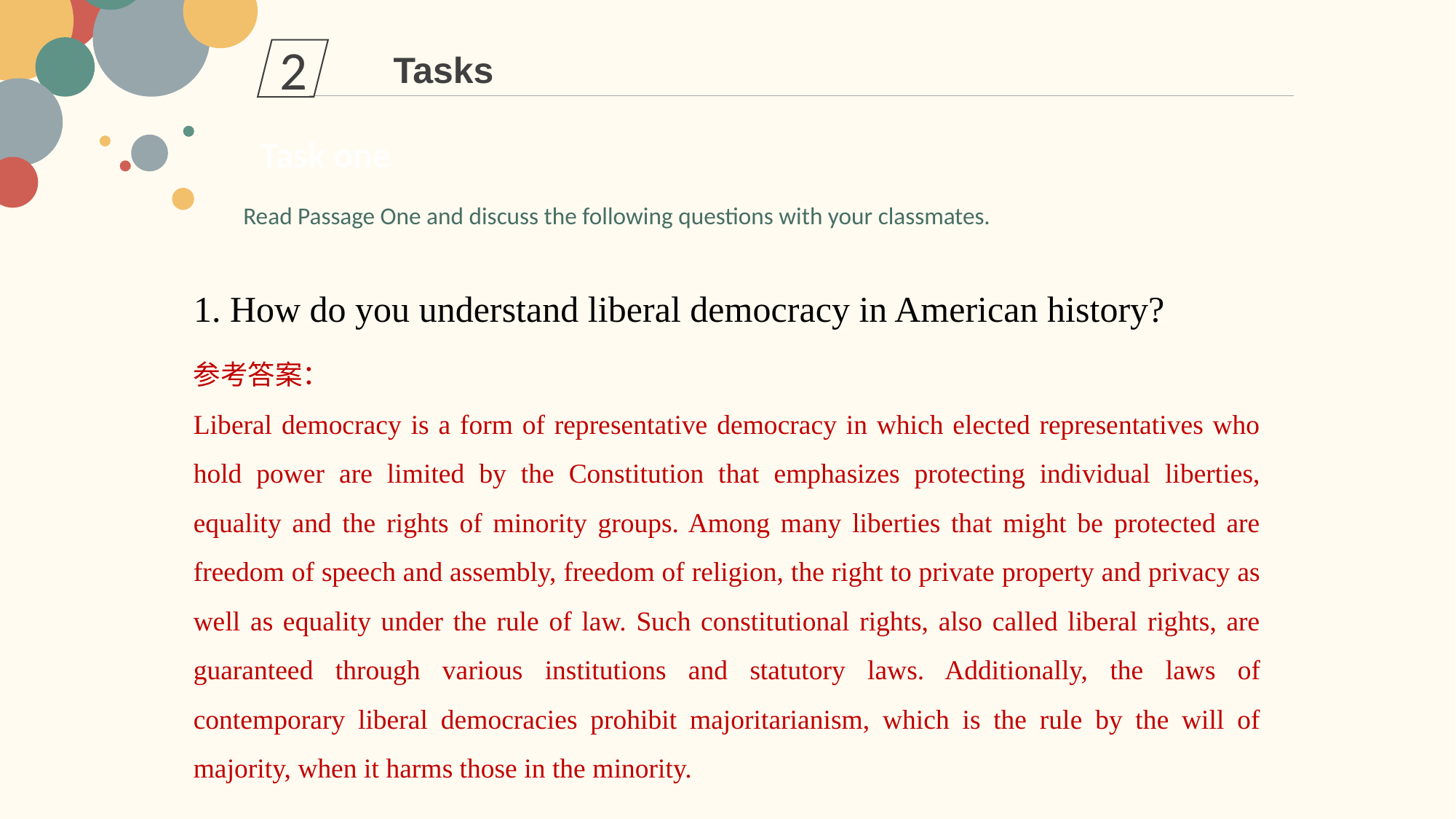

2
Tasks
Task one
Read Passage One and discuss the following questions with your classmates.
1. How do you understand liberal democracy in American history?
参考答案：
Liberal democracy is a form of representative democracy in which elected representatives who hold power are limited by the Constitution that emphasizes protecting individual liberties, equality and the rights of minority groups. Among many liberties that might be protected are freedom of speech and assembly, freedom of religion, the right to private property and privacy as well as equality under the rule of law. Such constitutional rights, also called liberal rights, are guaranteed through various institutions and statutory laws. Additionally, the laws of contemporary liberal democracies prohibit majoritarianism, which is the rule by the will of majority, when it harms those in the minority.